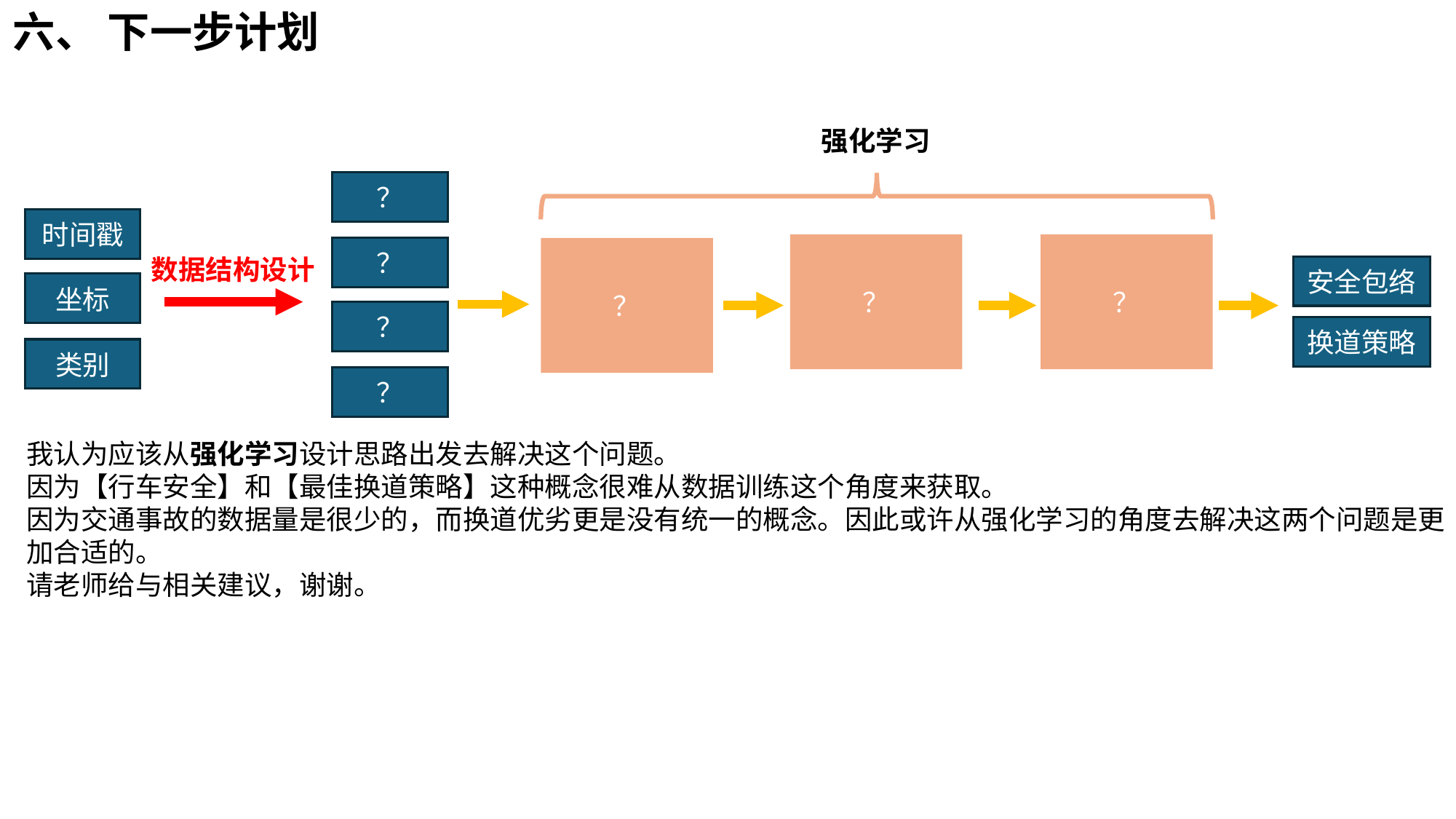

六、 下一步计划

强化学习
？
时间戳
？
？
？
？
数据结构设计
安全包络
坐标
？
换道策略
类别
？
我认为应该从强化学习设计思路出发去解决这个问题。
因为【行车安全】和【最佳换道策略】这种概念很难从数据训练这个角度来获取。
因为交通事故的数据量是很少的，而换道优劣更是没有统一的概念。因此或许从强化学习的角度去解决这两个问题是更
加合适的。
请老师给与相关建议，谢谢。